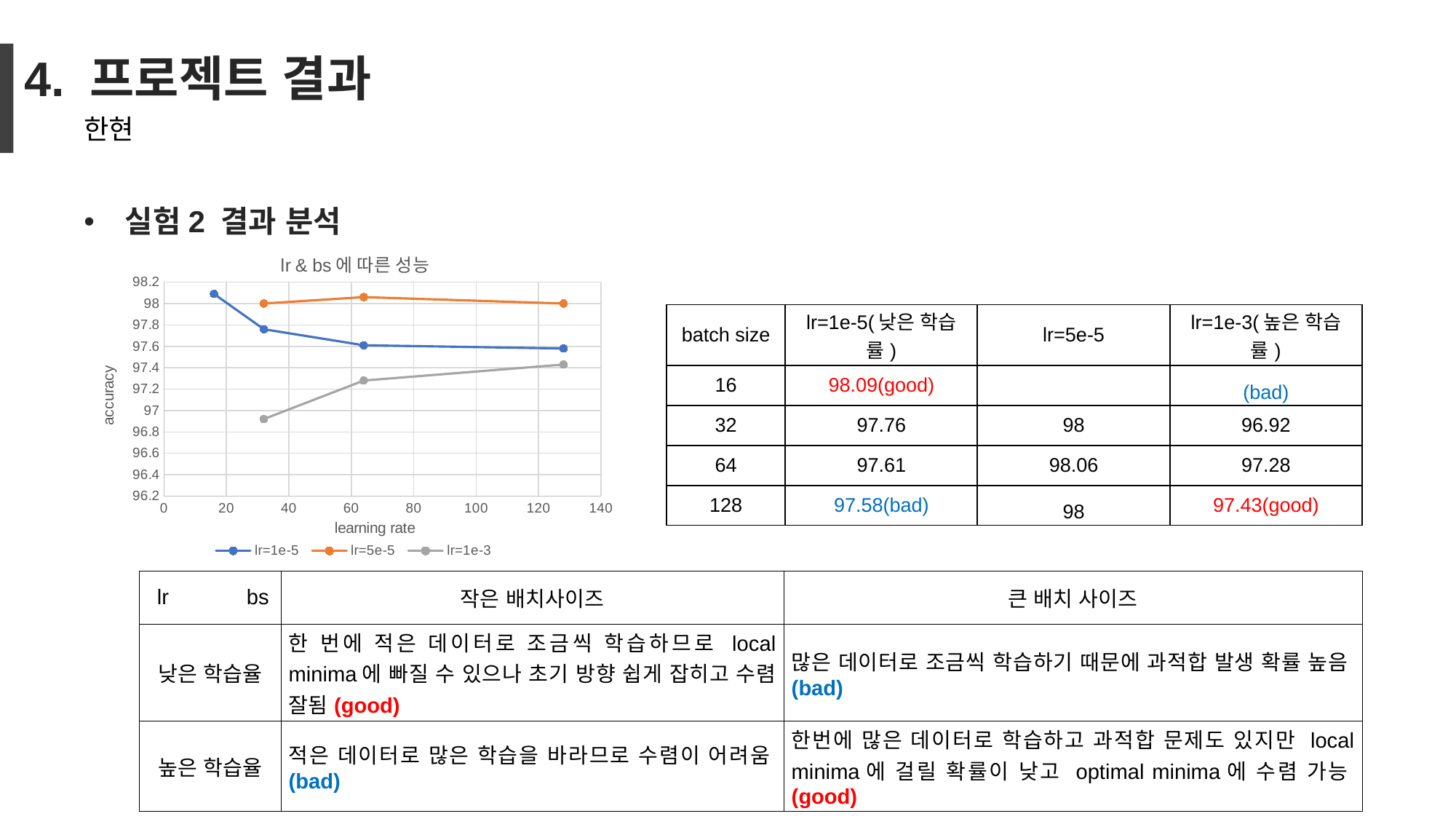

# 4. 프로젝트 결과
한현
실험2 결과 분석

### Chart: lr & bs에 따른 성능

| Category | lr=1e-5 | lr=5e-5 | lr=1e-3 |
|---|---|---|---|
| batch size | lr=1e-5(낮은 학습률) | lr=5e-5 | lr=1e-3(높은 학습률) |
| --- | --- | --- | --- |
| 16 | 98.09(good) |  | (bad) |
| 32 | 97.76 | 98 | 96.92 |
| 64 | 97.61 | 98.06 | 97.28 |
| 128 | 97.58(bad) | 98 | 97.43(good) |
| lr bs | 작은 배치사이즈 | 큰 배치 사이즈 |
| --- | --- | --- |
| 낮은 학습율 | 한 번에 적은 데이터로 조금씩 학습하므로 local minima에 빠질 수 있으나 초기 방향 쉽게 잡히고 수렴 잘됨(good) | 많은 데이터로 조금씩 학습하기 때문에 과적합 발생 확률 높음(bad) |
| 높은 학습율 | 적은 데이터로 많은 학습을 바라므로 수렴이 어려움(bad) | 한번에 많은 데이터로 학습하고 과적합 문제도 있지만 local minima에 걸릴 확률이 낮고 optimal minima에 수렴 가능(good) |